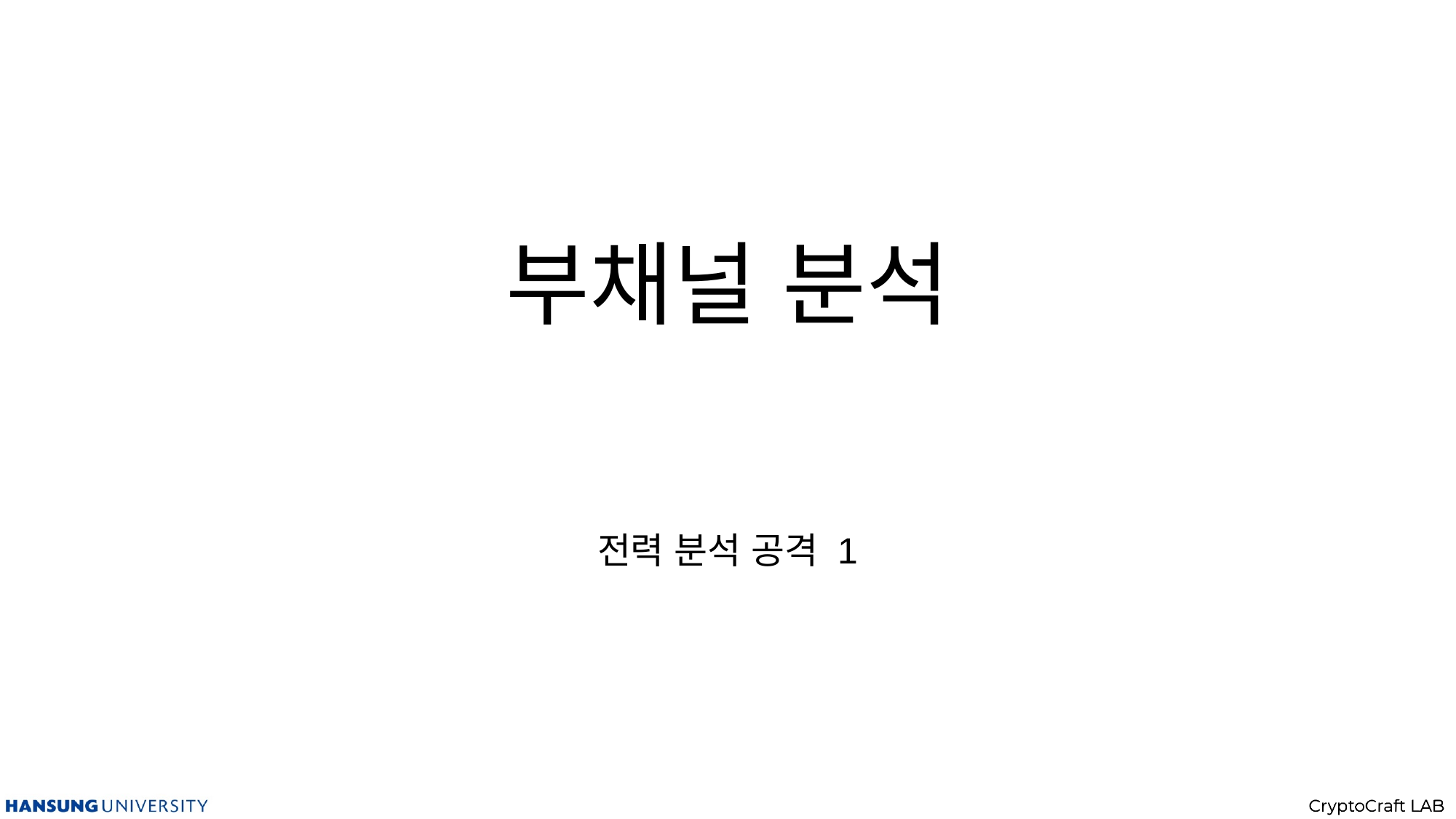

# 부채널 분석
전력 분석 공격 1